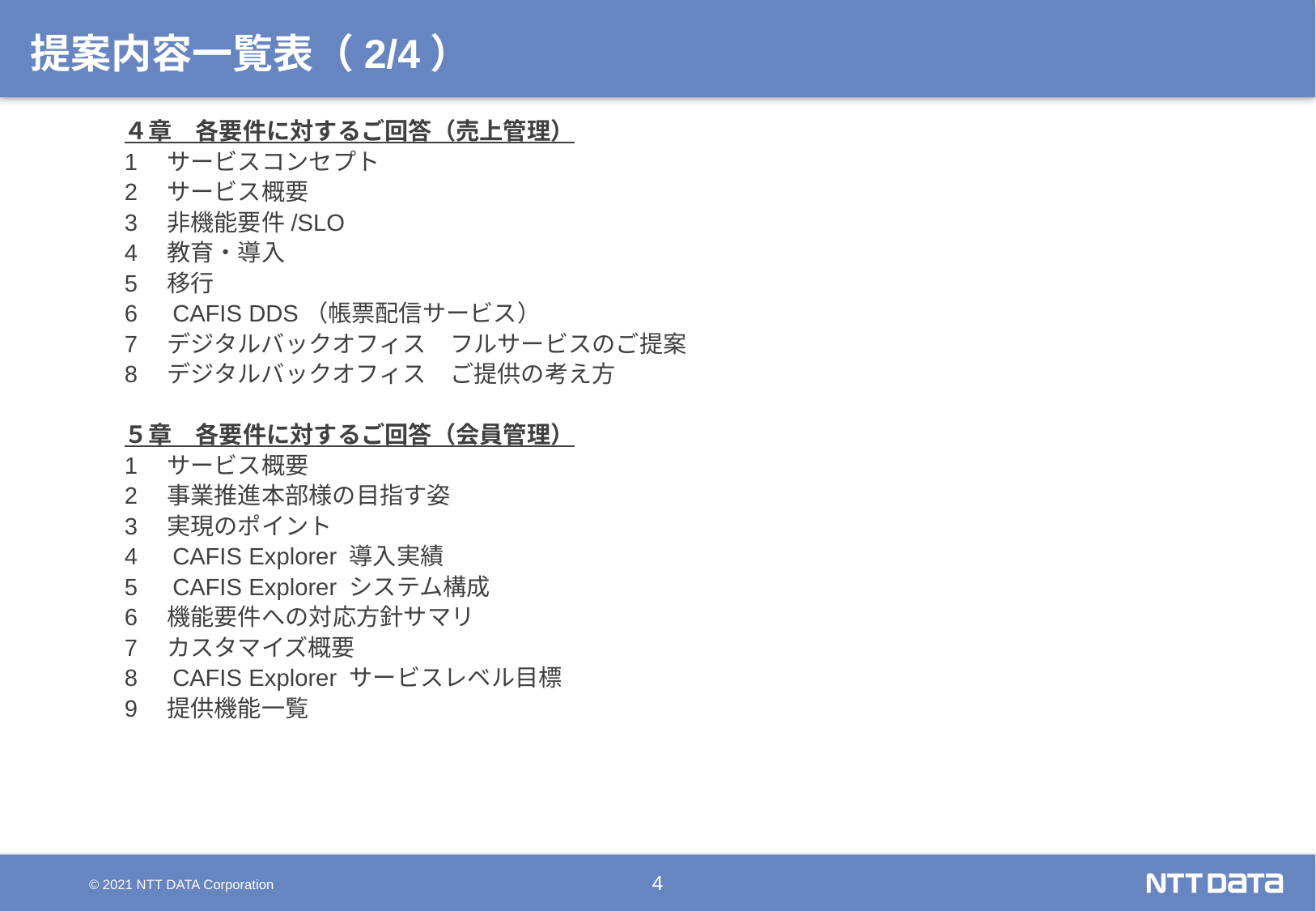

# 提案内容一覧表（2/4）
４章　各要件に対するご回答（売上管理）
1　サービスコンセプト
2　サービス概要
3　非機能要件/SLO
4　教育・導入
5　移行
6　CAFIS DDS（帳票配信サービス）
7　デジタルバックオフィス　フルサービスのご提案
8　デジタルバックオフィス　ご提供の考え方

５章　各要件に対するご回答（会員管理）
1　サービス概要
2　事業推進本部様の目指す姿
3　実現のポイント
4　CAFIS Explorer 導入実績
5　CAFIS Explorer システム構成
6　機能要件への対応方針サマリ
7　カスタマイズ概要
8　CAFIS Explorer サービスレベル目標
9　提供機能一覧